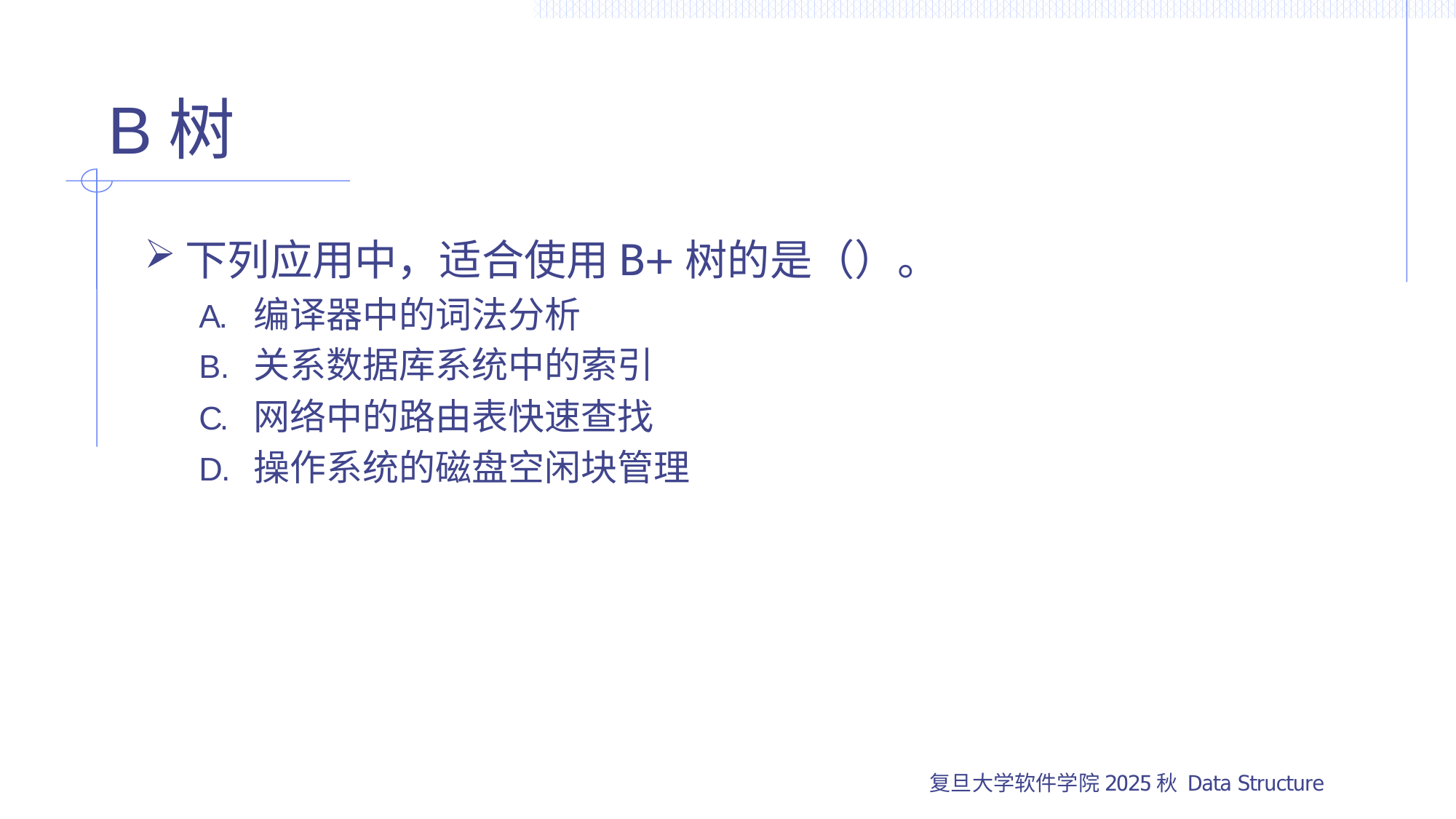

# B树
下列应用中，适合使用B+树的是（）。
编译器中的词法分析
关系数据库系统中的索引
网络中的路由表快速查找
操作系统的磁盘空闲块管理